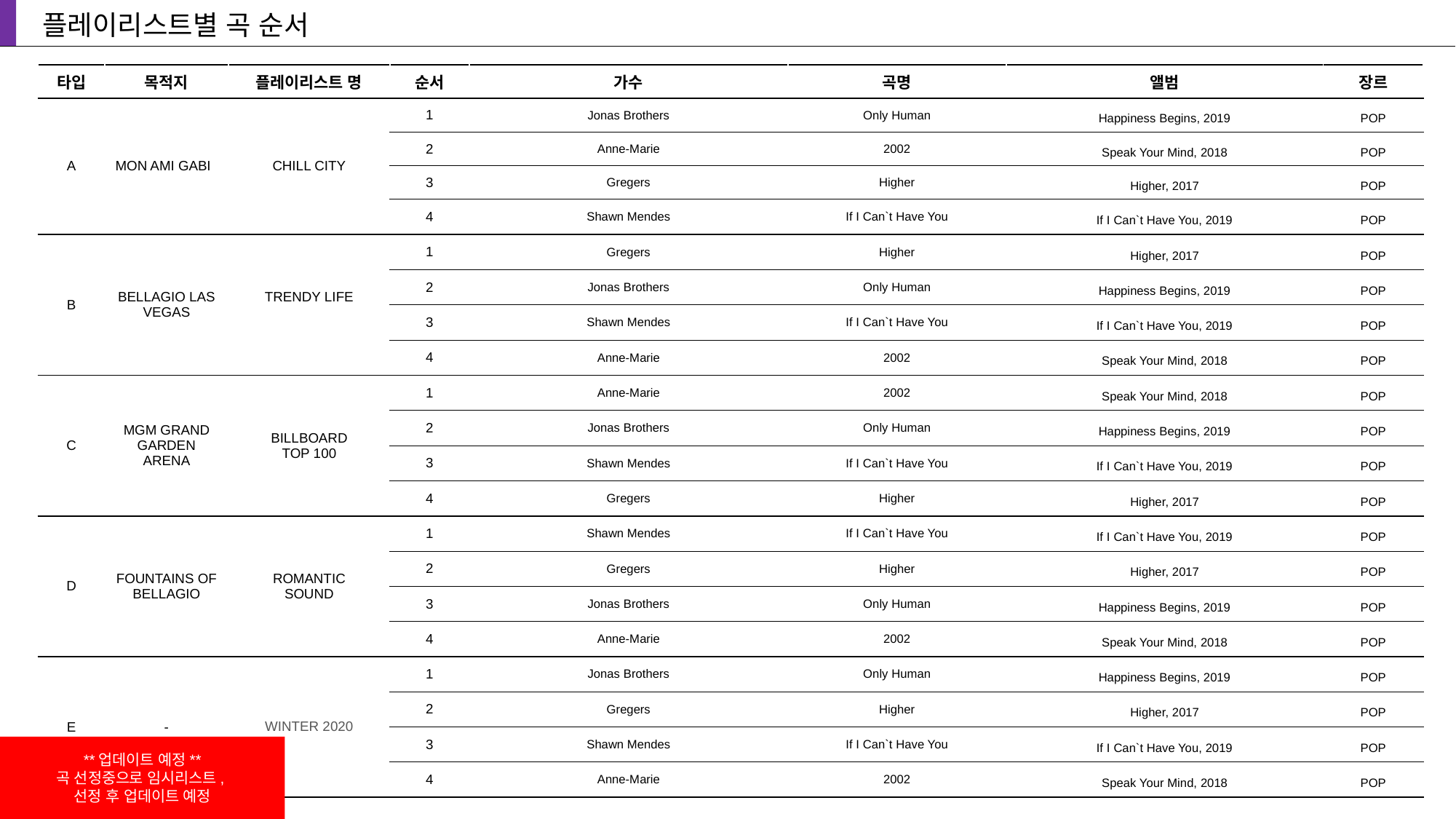

플레이리스트별 곡 순서
| 타입 | 목적지 | 플레이리스트 명 | 순서 | 가수 | 곡명 | 앨범 | 장르 |
| --- | --- | --- | --- | --- | --- | --- | --- |
| A | MON AMI GABI | CHILL CITY | 1 | Jonas Brothers | Only Human | Happiness Begins, 2019 | POP |
|  |  |  | 2 | Anne-Marie | 2002 | Speak Your Mind, 2018 | POP |
|  |  |  | 3 | Gregers | Higher | Higher, 2017 | POP |
|  |  |  | 4 | Shawn Mendes | If I Can`t Have You | If I Can`t Have You, 2019 | POP |
| B | BELLAGIO LAS VEGAS | TRENDY LIFE | 1 | Gregers | Higher | Higher, 2017 | POP |
|  |  |  | 2 | Jonas Brothers | Only Human | Happiness Begins, 2019 | POP |
|  |  |  | 3 | Shawn Mendes | If I Can`t Have You | If I Can`t Have You, 2019 | POP |
|  |  |  | 4 | Anne-Marie | 2002 | Speak Your Mind, 2018 | POP |
| C | MGM GRAND GARDEN ARENA | BILLBOARD TOP 100 | 1 | Anne-Marie | 2002 | Speak Your Mind, 2018 | POP |
|  |  |  | 2 | Jonas Brothers | Only Human | Happiness Begins, 2019 | POP |
|  |  |  | 3 | Shawn Mendes | If I Can`t Have You | If I Can`t Have You, 2019 | POP |
|  |  |  | 4 | Gregers | Higher | Higher, 2017 | POP |
| D | FOUNTAINS OF BELLAGIO | ROMANTIC SOUND | 1 | Shawn Mendes | If I Can`t Have You | If I Can`t Have You, 2019 | POP |
|  |  |  | 2 | Gregers | Higher | Higher, 2017 | POP |
|  |  |  | 3 | Jonas Brothers | Only Human | Happiness Begins, 2019 | POP |
|  |  |  | 4 | Anne-Marie | 2002 | Speak Your Mind, 2018 | POP |
| E | - | WINTER 2020 | 1 | Jonas Brothers | Only Human | Happiness Begins, 2019 | POP |
|  |  |  | 2 | Gregers | Higher | Higher, 2017 | POP |
|  |  |  | 3 | Shawn Mendes | If I Can`t Have You | If I Can`t Have You, 2019 | POP |
|  |  |  | 4 | Anne-Marie | 2002 | Speak Your Mind, 2018 | POP |
**업데이트 예정**
곡 선정중으로 임시리스트,
선정 후 업데이트 예정